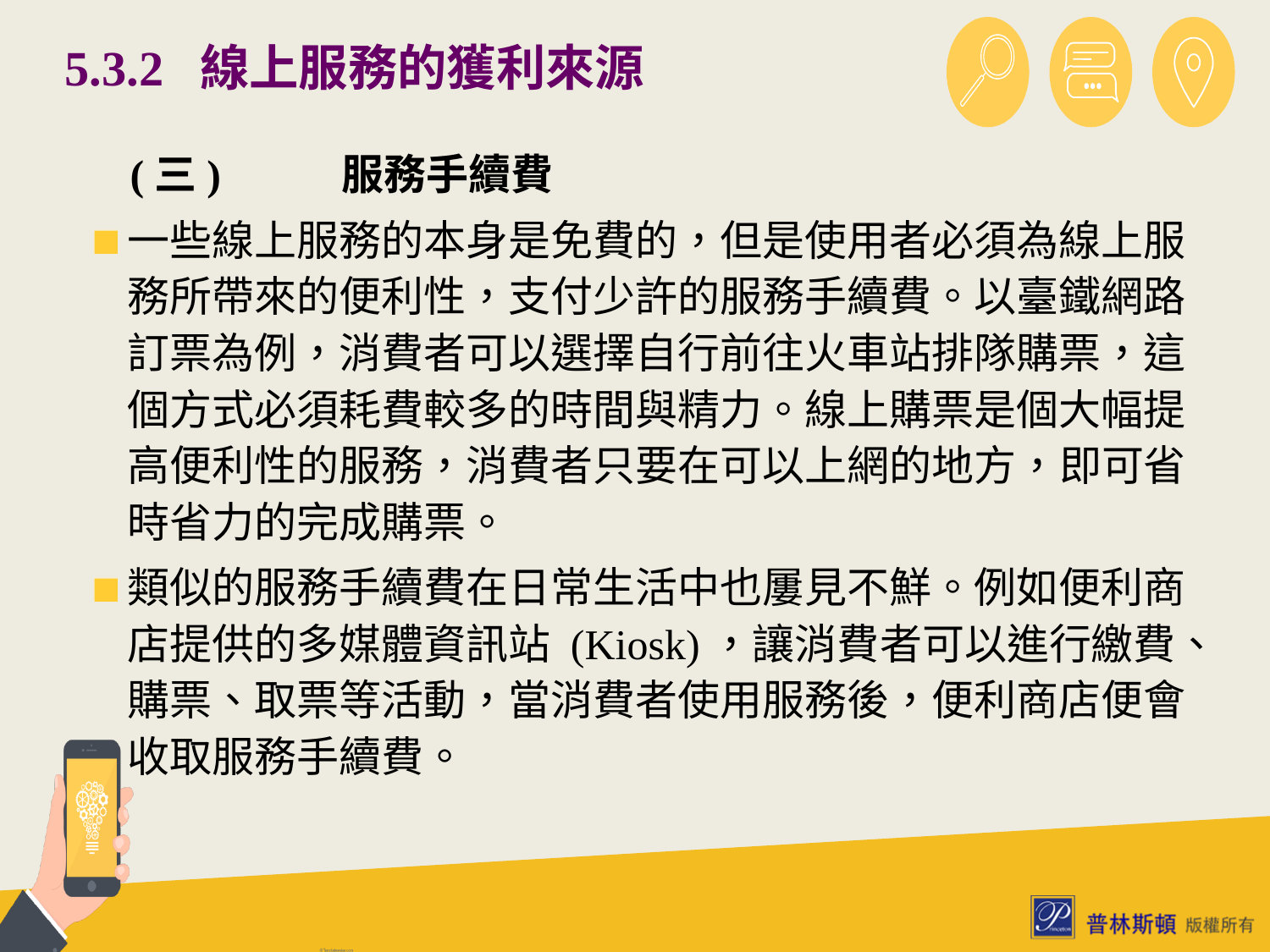

# 5.3.2  線上服務的獲利來源
    (三)	服務手續費
一些線上服務的本身是免費的，但是使用者必須為線上服務所帶來的便利性，支付少許的服務手續費。以臺鐵網路訂票為例，消費者可以選擇自行前往火車站排隊購票，這個方式必須耗費較多的時間與精力。線上購票是個大幅提高便利性的服務，消費者只要在可以上網的地方，即可省時省力的完成購票。
類似的服務手續費在日常生活中也屢見不鮮。例如便利商店提供的多媒體資訊站 (Kiosk)，讓消費者可以進行繳費、購票、取票等活動，當消費者使用服務後，便利商店便會收取服務手續費。